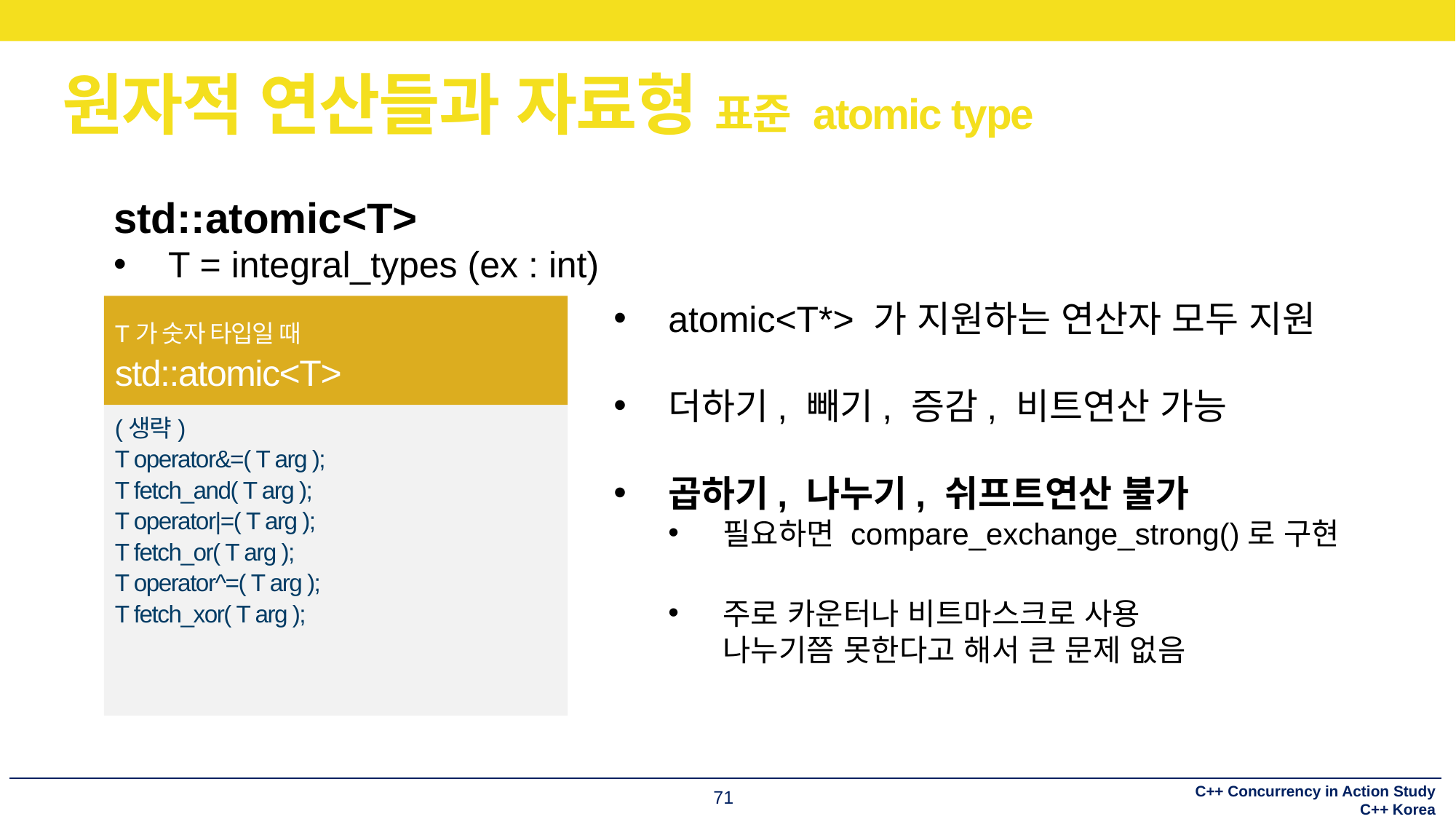

# 원자적 연산들과 자료형 표준 atomic type
std::atomic<T>
T = integral_types (ex : int)
T가 숫자 타입일 때
std::atomic<T>
atomic<T*> 가 지원하는 연산자 모두 지원

더하기, 빼기, 증감, 비트연산 가능

곱하기, 나누기, 쉬프트연산 불가
필요하면 compare_exchange_strong()로 구현

주로 카운터나 비트마스크로 사용
나누기쯤 못한다고 해서 큰 문제 없음

(생략)
T operator&=( T arg );
T fetch_and( T arg );
T operator|=( T arg );
T fetch_or( T arg );
T operator^=( T arg );
T fetch_xor( T arg );
71